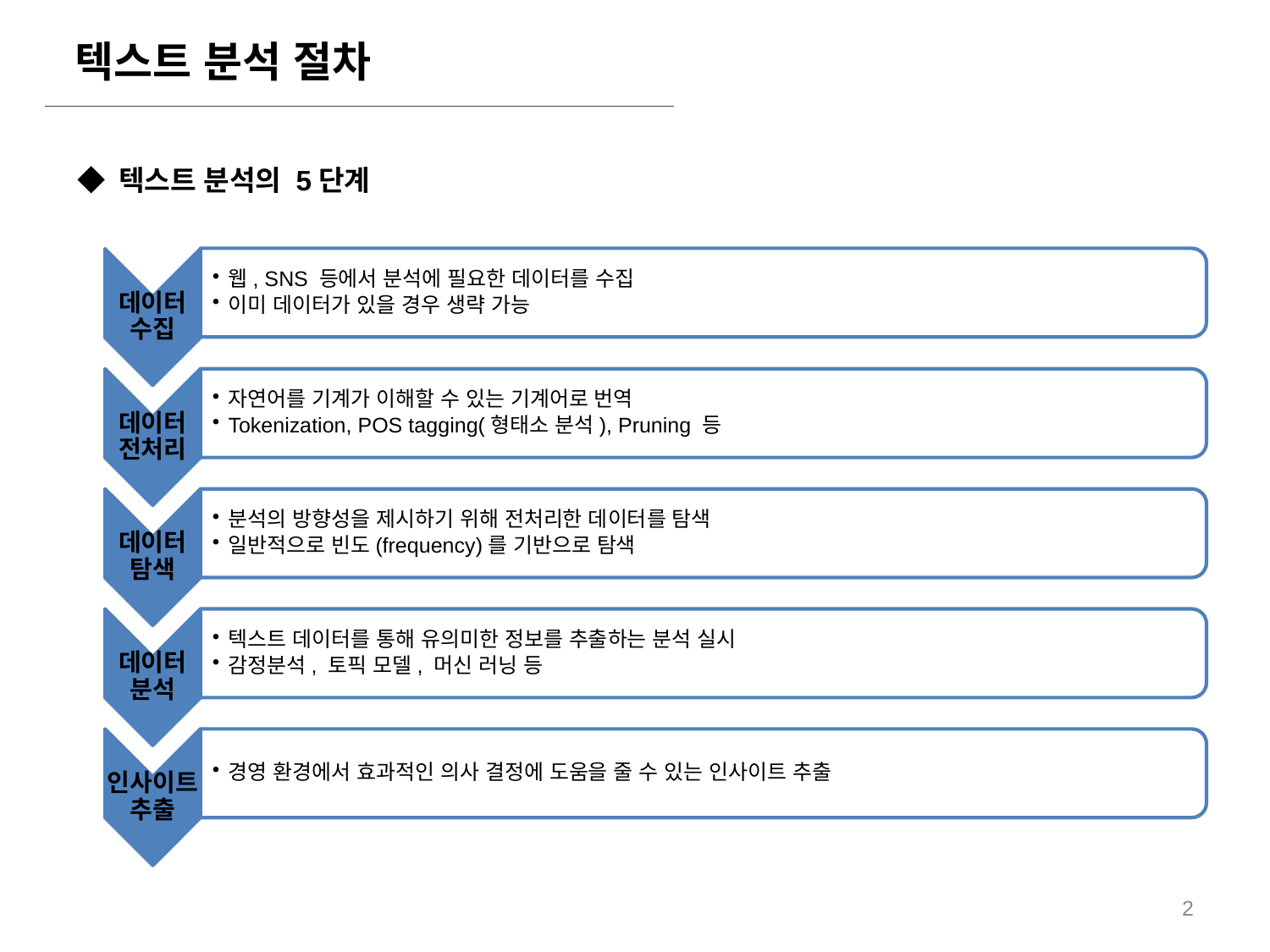

텍스트 분석 절차
◆ 텍스트 분석의 5단계
데이터 수집
웹, SNS 등에서 분석에 필요한 데이터를 수집
이미 데이터가 있을 경우 생략 가능
데이터 전처리
자연어를 기계가 이해할 수 있는 기계어로 번역
Tokenization, POS tagging(형태소 분석), Pruning 등
데이터 탐색
분석의 방향성을 제시하기 위해 전처리한 데이터를 탐색
일반적으로 빈도(frequency)를 기반으로 탐색
데이터 분석
텍스트 데이터를 통해 유의미한 정보를 추출하는 분석 실시
감정분석, 토픽 모델, 머신 러닝 등
인사이트 추출
경영 환경에서 효과적인 의사 결정에 도움을 줄 수 있는 인사이트 추출
2